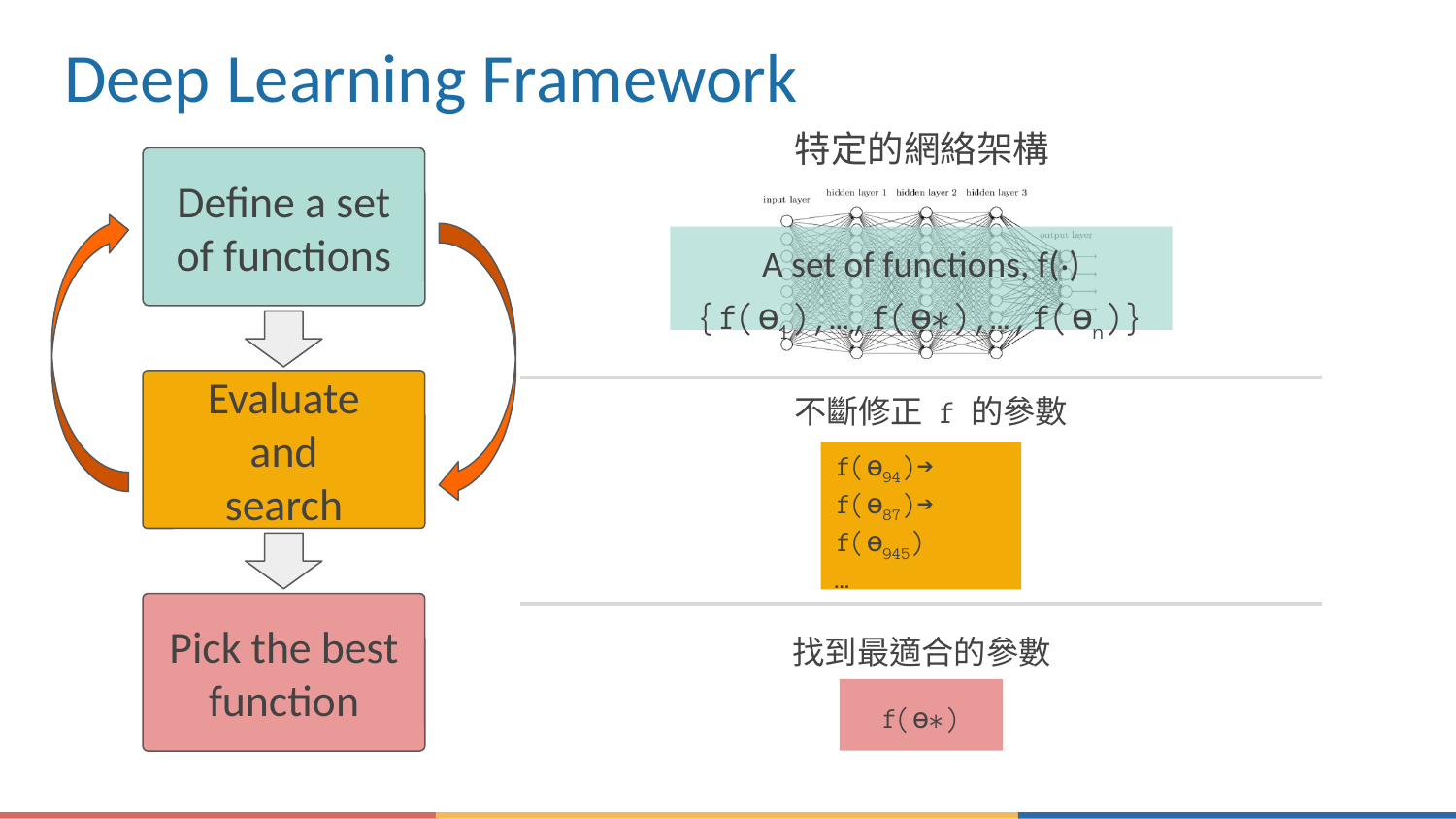

# Deep Learning Framework
特定的網絡架構
Define a set of functions

A set of functions, f(‧)
{f(ө1),…,f(ө*),…,f(өn)}

Evaluate
and
search

不斷修正 f 的參數
f(ө94)➔  f(ө87)➔  f(ө945)
…

Pick the best function

找到最適合的參數
f(ө*)